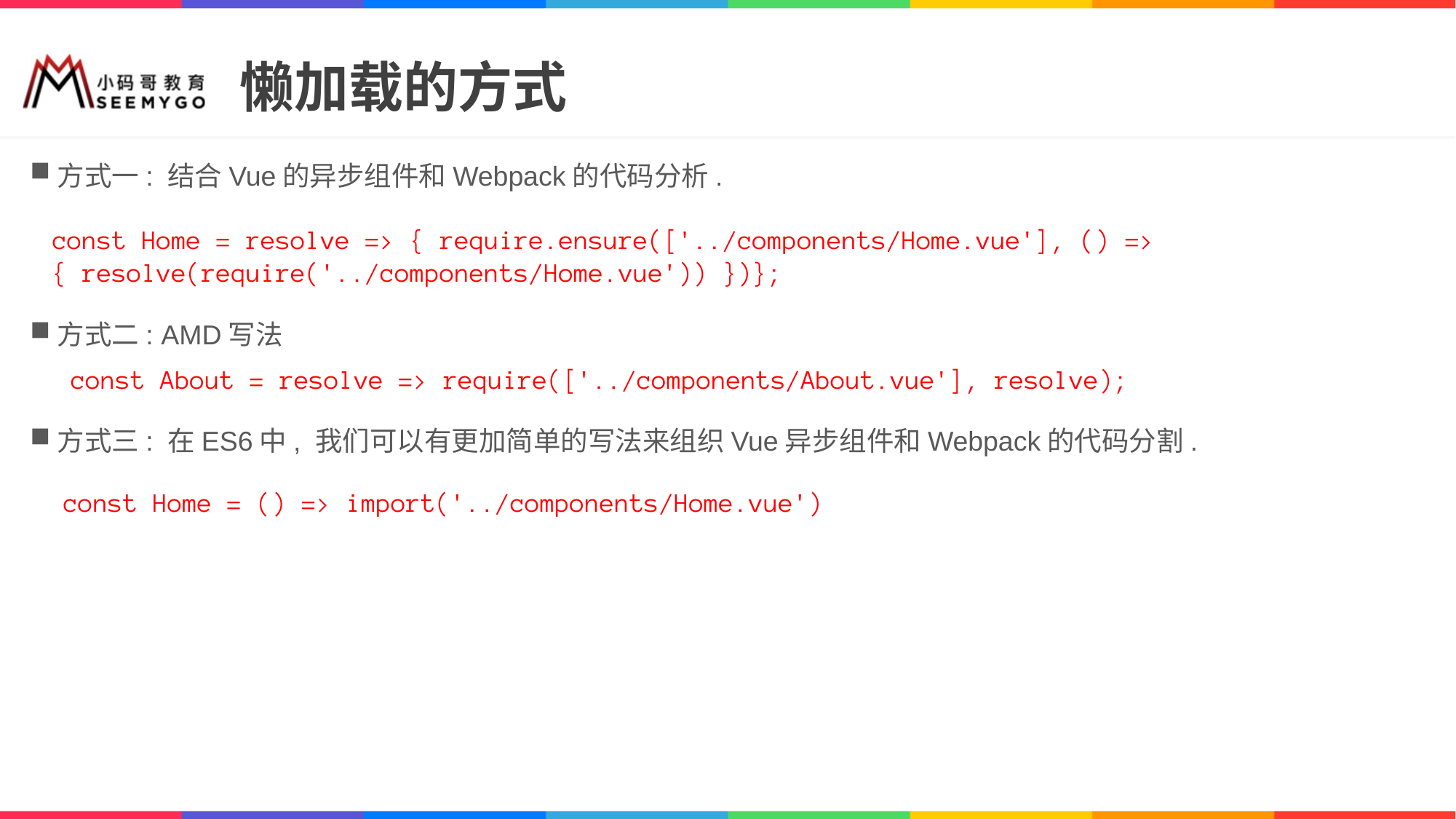

# 懒加载的方式
方式一: 结合Vue的异步组件和Webpack的代码分析.

方式二: AMD写法

方式三: 在ES6中, 我们可以有更加简单的写法来组织Vue异步组件和Webpack的代码分割.

const Home = resolve => { require.ensure(['../components/Home.vue'], () => { resolve(require('../components/Home.vue')) })};
const About = resolve => require(['../components/About.vue'], resolve);
const Home = () => import('../components/Home.vue')